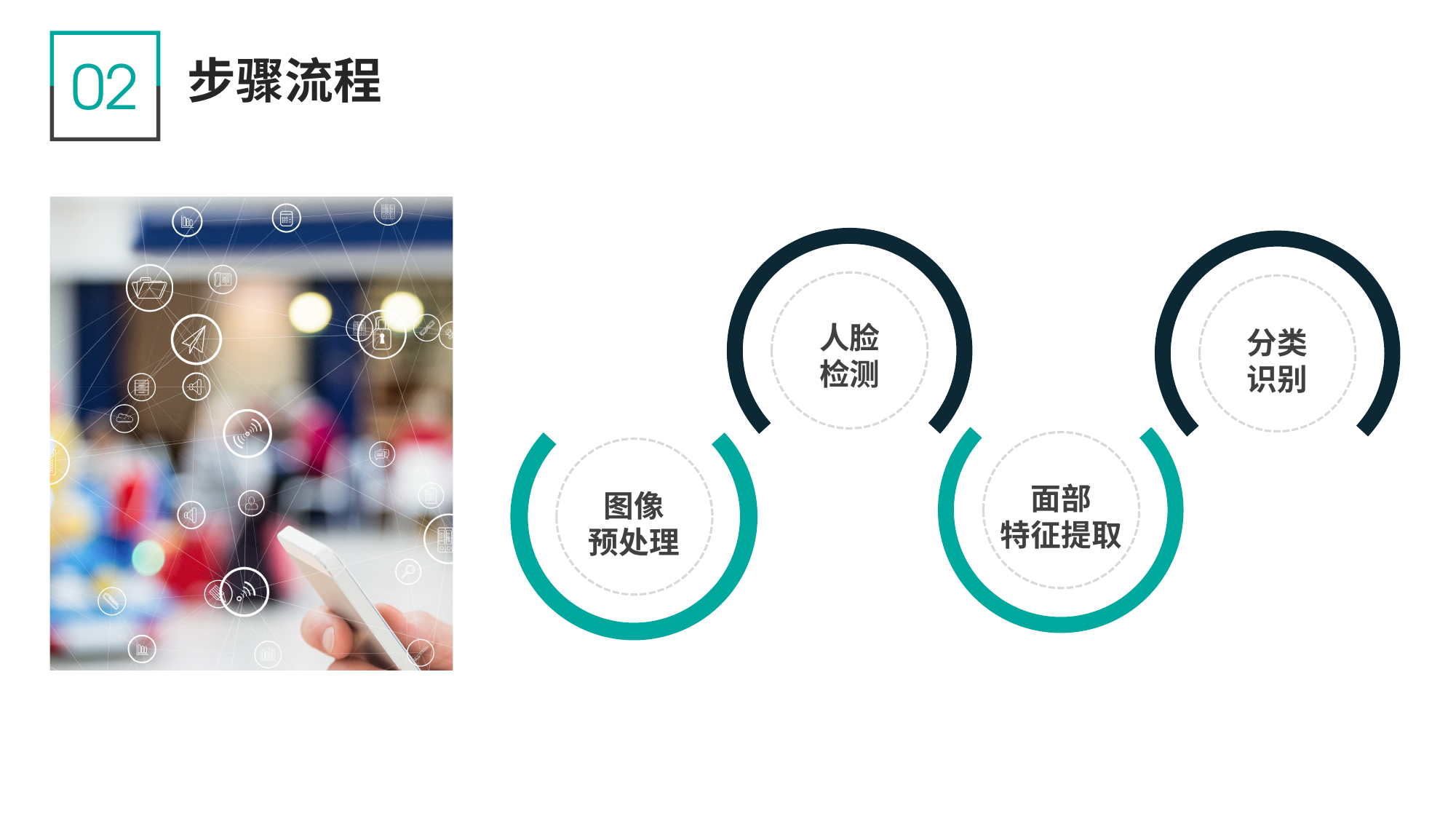

02
步骤流程

人脸
检测

分类
识别

面部
特征提取

图像
预处理